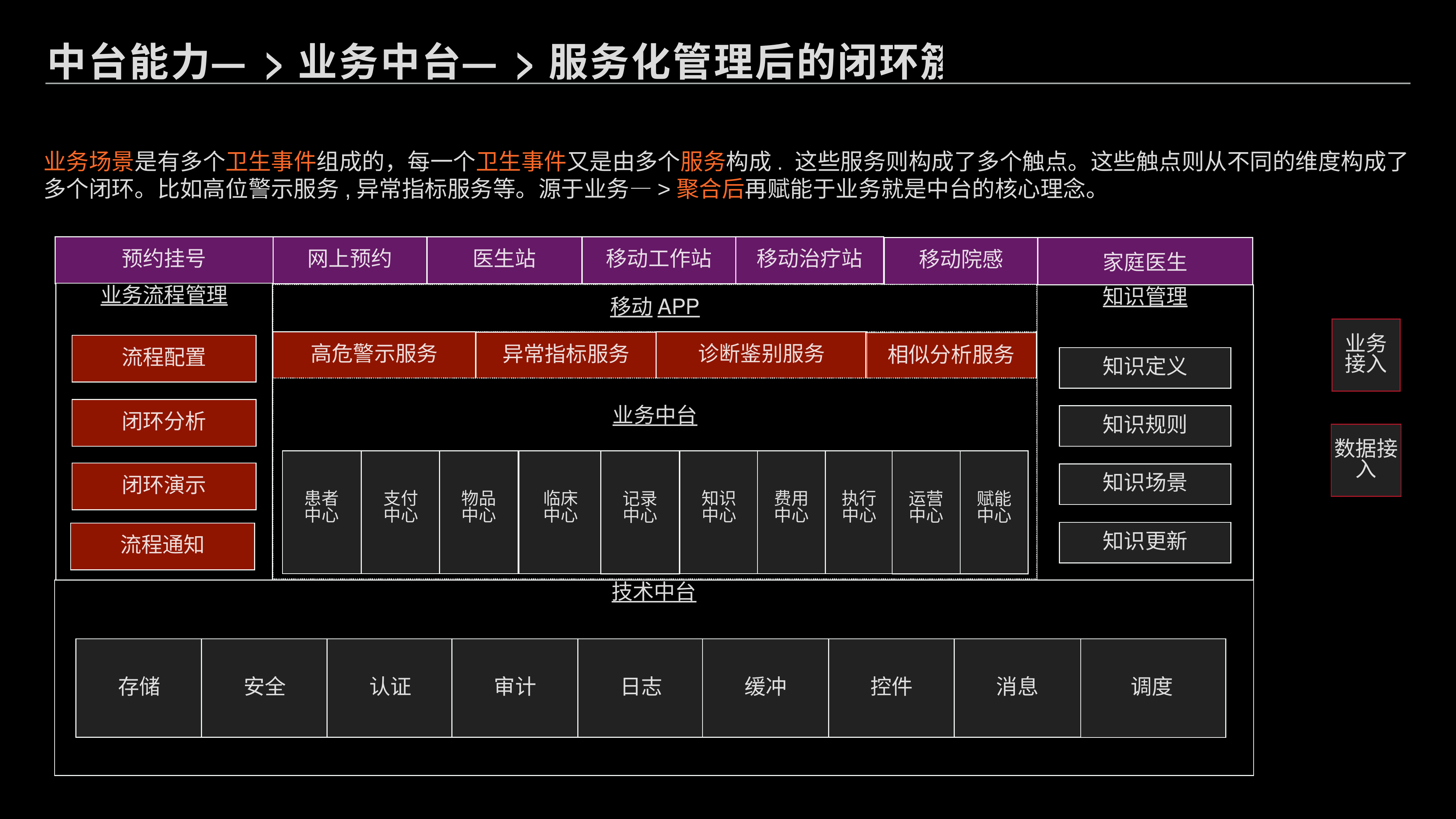

中台能力—>业务中台—>服务化管理后的闭环簇
业务场景是有多个卫生事件组成的，每一个卫生事件又是由多个服务构成. 这些服务则构成了多个触点。这些触点则从不同的维度构成了
多个闭环。比如高位警示服务,异常指标服务等。源于业务—>聚合后再赋能于业务就是中台的核心理念。
预约挂号
网上预约
医生站
移动工作站
移动治疗站
移动院感
家庭医生
业务流程管理
移动APP
知识管理
高危警示服务
诊断鉴别服务
异常指标服务
相似分析服务
流程配置
知识定义

业务中台
闭环分析
知识规则

支付
中心

物品
中心

患者
中心

临床
中心

知识
中心

费用
中心

执行
中心

记录
中心

运营
中心

赋能
中心
闭环演示
知识场景
知识更新
流程通知
技术中台
存储
安全
认证
审计
日志
缓冲
控件
消息
调度
业务接入
数据接入